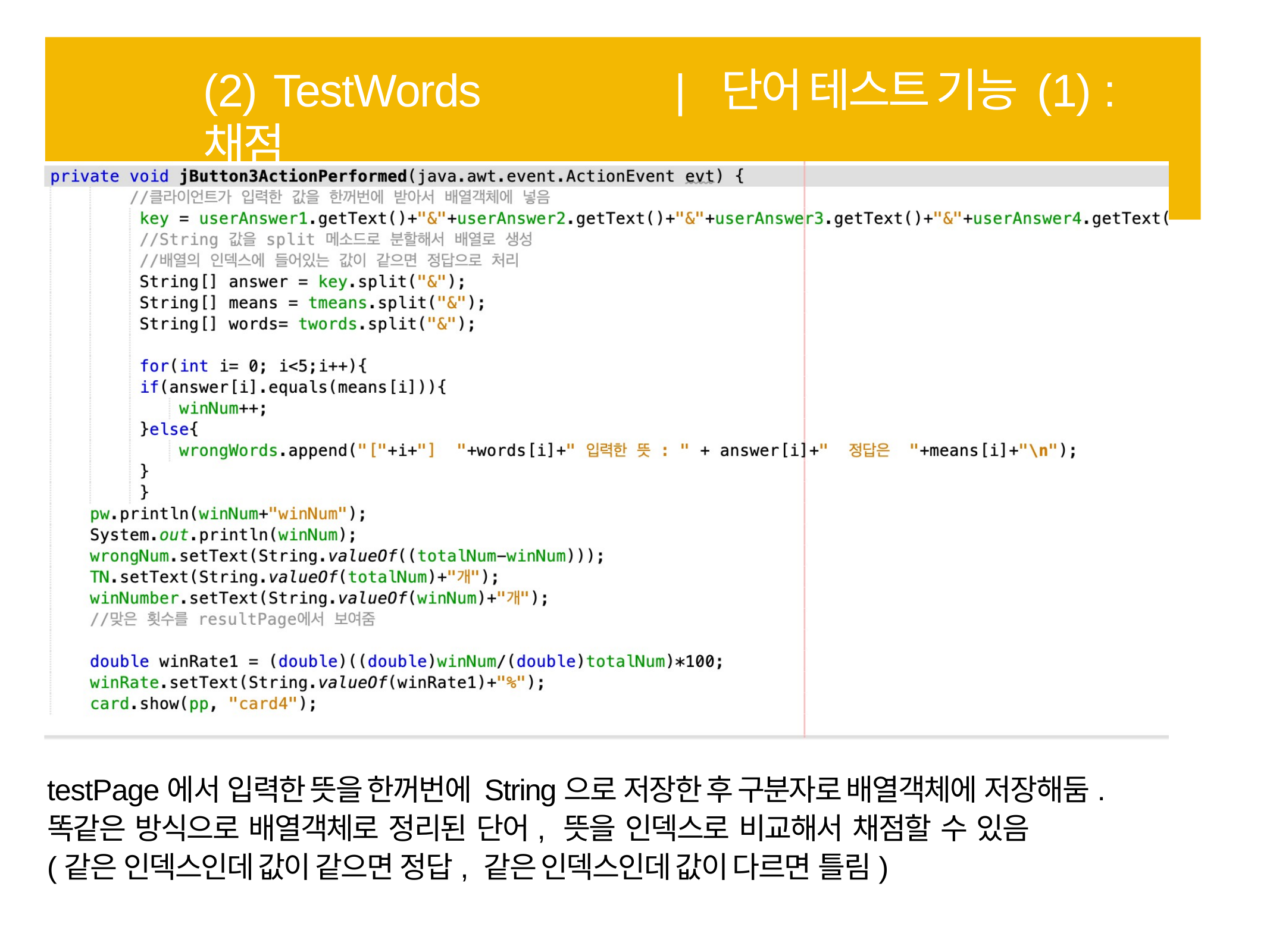

# (2) TestWords	| 단어 테스트 기능 (1) : 채점

testPage에서 입력한 뜻을 한꺼번에 String으로 저장한 후 구분자로 배열객체에 저장해둠.
똑같은 방식으로 배열객체로 정리된 단어, 뜻을 인덱스로 비교해서 채점할 수 있음
(같은 인덱스인데 값이 같으면 정답, 같은 인덱스인데 값이 다르면 틀림)